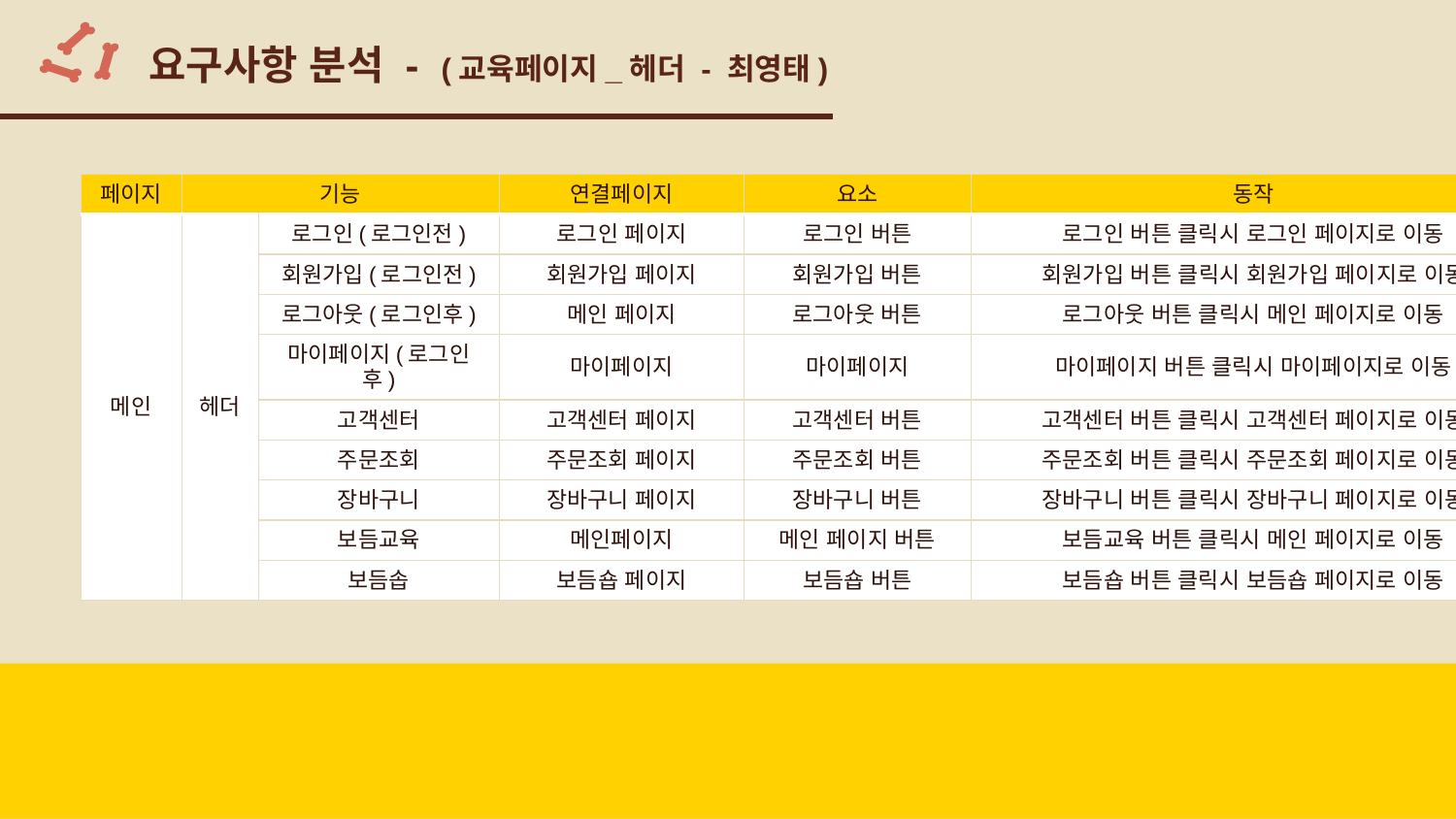

# 요구사항 분석 -  (교육페이지_헤더 - 최영태)

| 페이지 | 기능 |  | 연결페이지 | 요소 | 동작 |
| --- | --- | --- | --- | --- | --- |
| 메인 | 헤더 | 로그인(로그인전) | 로그인 페이지 | 로그인 버튼 | 로그인 버튼 클릭시 로그인 페이지로 이동 |
|  |  | 회원가입(로그인전) | 회원가입 페이지 | 회원가입 버튼 | 회원가입 버튼 클릭시 회원가입 페이지로 이동 |
|  |  | 로그아웃(로그인후) | 메인 페이지 | 로그아웃 버튼 | 로그아웃 버튼 클릭시 메인 페이지로 이동 |
|  |  | 마이페이지(로그인후) | 마이페이지 | 마이페이지 | 마이페이지 버튼 클릭시 마이페이지로 이동 |
|  |  | 고객센터 | 고객센터 페이지 | 고객센터 버튼 | 고객센터 버튼 클릭시 고객센터 페이지로 이동 |
|  |  | 주문조회 | 주문조회 페이지 | 주문조회 버튼 | 주문조회 버튼 클릭시 주문조회 페이지로 이동 |
|  |  | 장바구니 | 장바구니 페이지 | 장바구니 버튼 | 장바구니 버튼 클릭시 장바구니 페이지로 이동 |
|  |  | 보듬교육 | 메인페이지 | 메인 페이지 버튼 | 보듬교육 버튼 클릭시 메인 페이지로 이동 |
|  |  | 보듬솝 | 보듬숍 페이지 | 보듬숍 버튼 | 보듬숍 버튼 클릭시 보듬숍 페이지로 이동 |